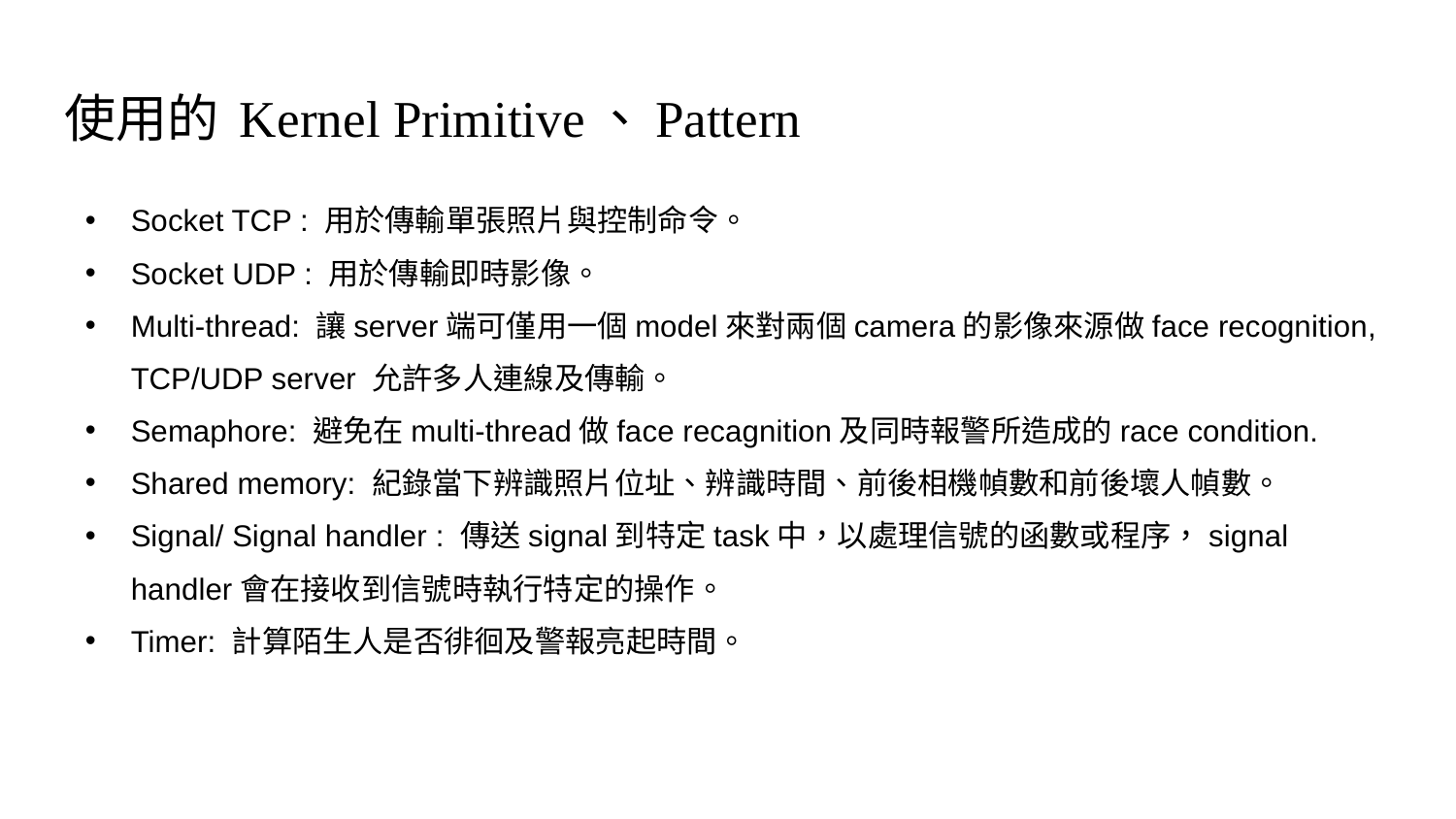

# 使用的 Kernel Primitive、Pattern
Socket TCP : 用於傳輸單張照片與控制命令。
Socket UDP : 用於傳輸即時影像。
Multi-thread: 讓server端可僅用一個model來對兩個camera的影像來源做face recognition, TCP/UDP server 允許多人連線及傳輸。
Semaphore: 避免在multi-thread做face recagnition及同時報警所造成的race condition.
Shared memory: 紀錄當下辨識照片位址、辨識時間、前後相機幀數和前後壞人幀數。
Signal/ Signal handler : 傳送signal到特定task中，以處理信號的函數或程序，signal handler會在接收到信號時執行特定的操作。
Timer: 計算陌生人是否徘徊及警報亮起時間。